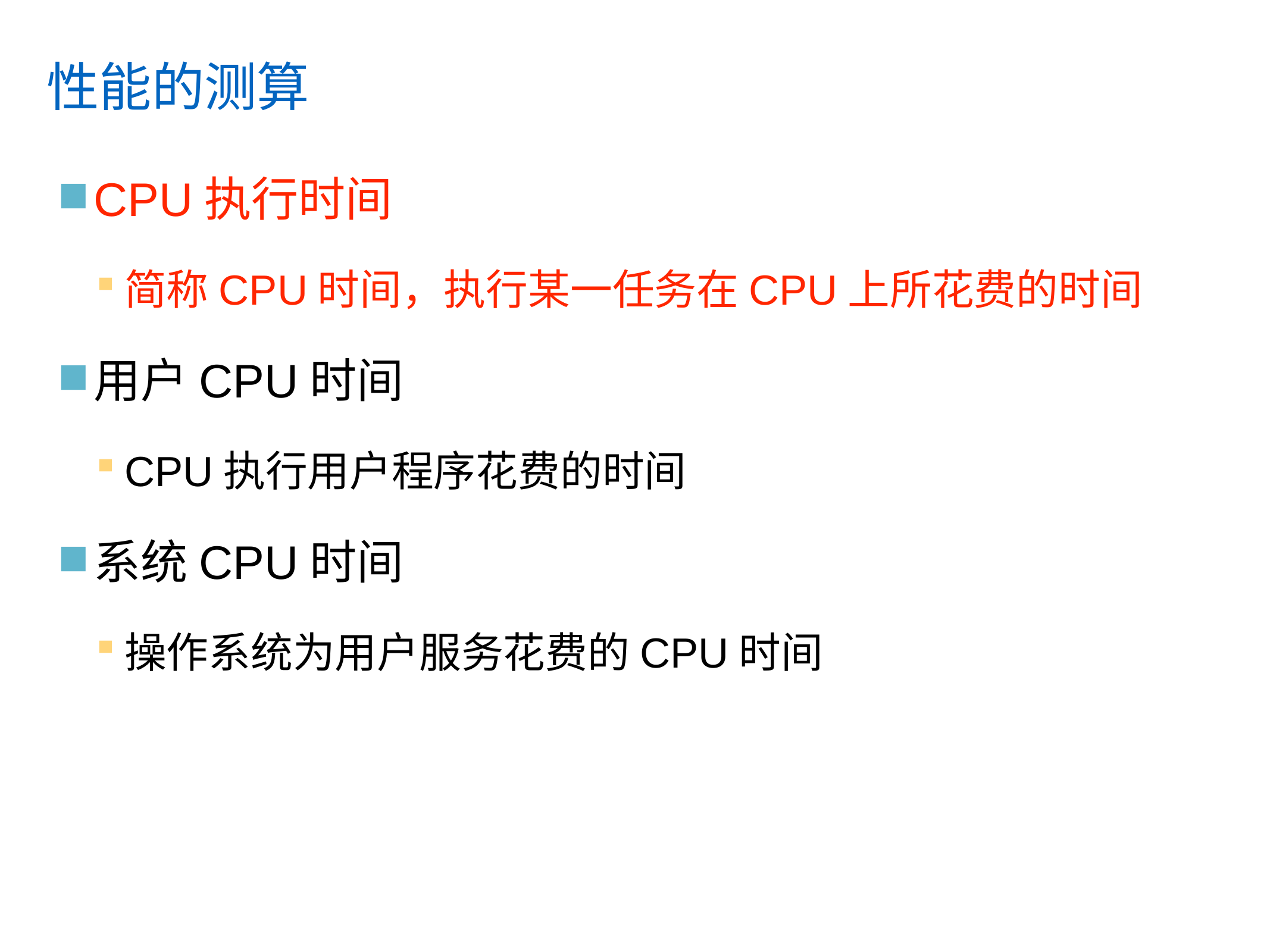

# 性能的测算
CPU执行时间
简称CPU时间，执行某一任务在CPU上所花费的时间
用户CPU时间
CPU执行用户程序花费的时间
系统CPU时间
操作系统为用户服务花费的CPU时间
47